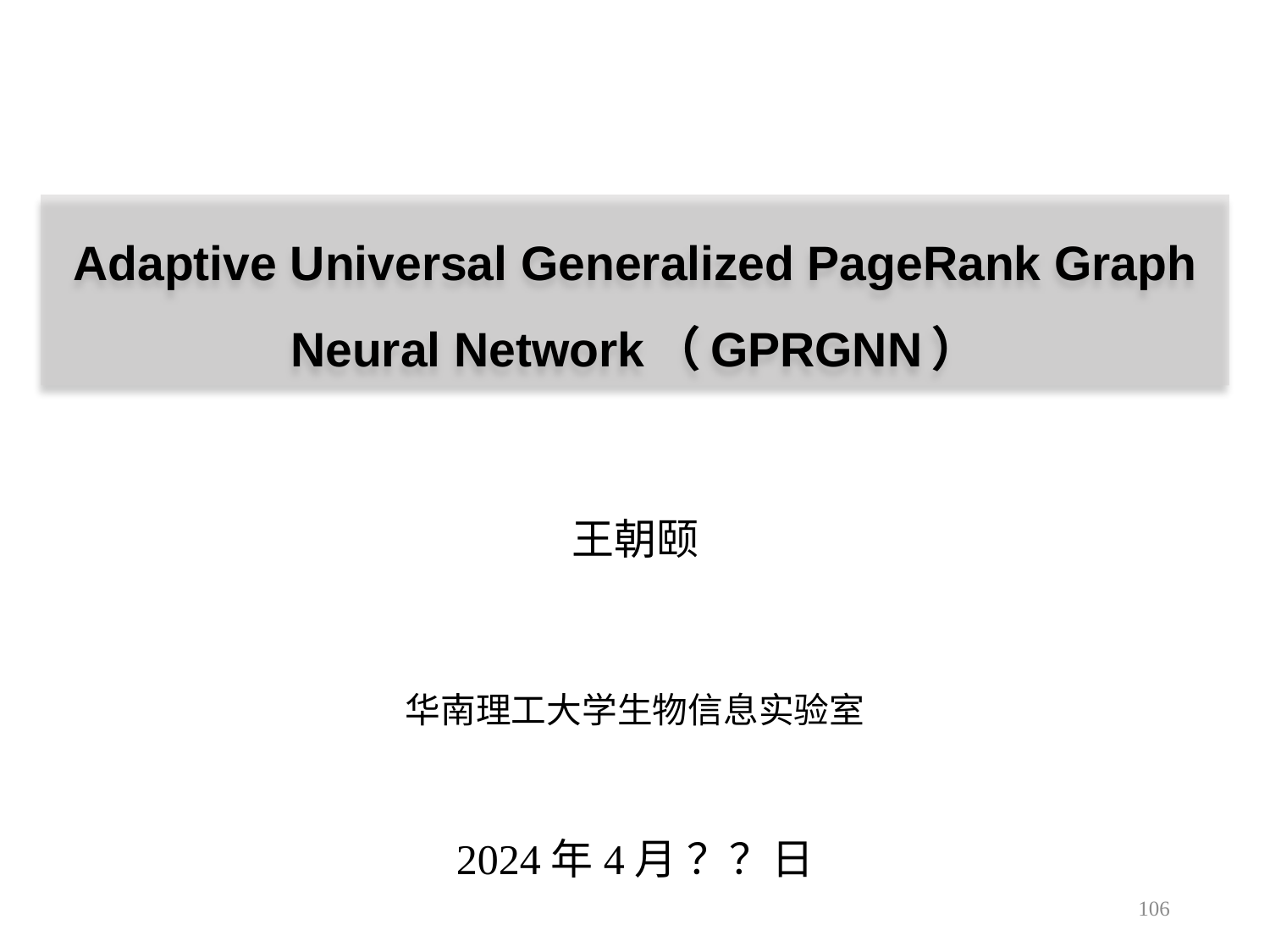

Adaptive Universal Generalized PageRank Graph Neural Network（GPRGNN）
王朝颐
华南理工大学生物信息实验室
2024年4月 ？？日
106